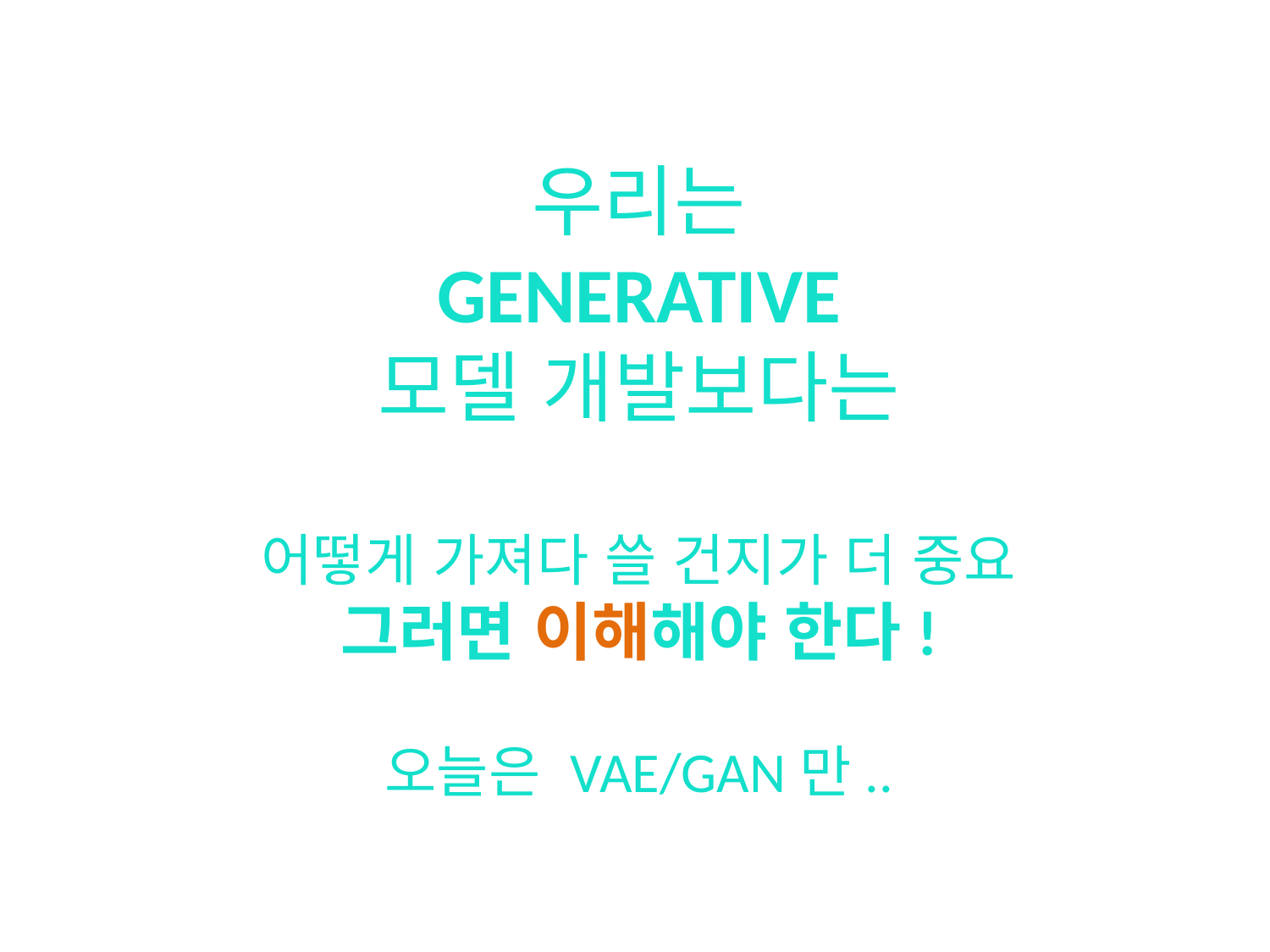

우리는
GENERATIVE
모델 개발보다는

어떻게 가져다 쓸 건지가 더 중요
그러면 이해해야 한다!

오늘은 VAE/GAN만..